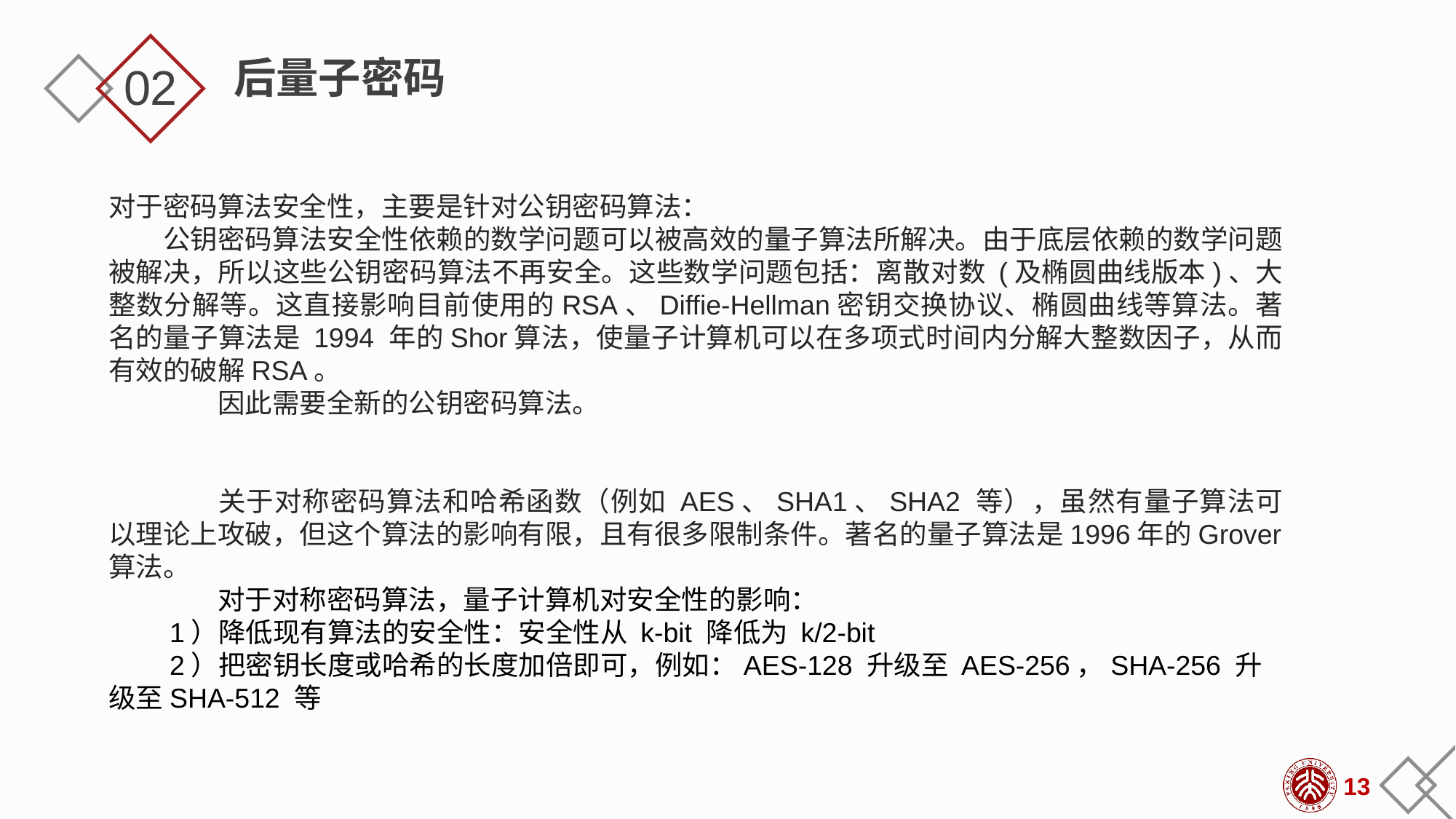

后量子密码
02

对于密码算法安全性，主要是针对公钥密码算法：
　　公钥密码算法安全性依赖的数学问题可以被高效的量子算法所解决。由于底层依赖的数学问题被解决，所以这些公钥密码算法不再安全。这些数学问题包括：离散对数 (及椭圆曲线版本)、大整数分解等。这直接影响目前使用的RSA、Diffie-Hellman密钥交换协议、椭圆曲线等算法。著名的量子算法是 1994 年的Shor算法，使量子计算机可以在多项式时间内分解大整数因子，从而有效的破解RSA。
	因此需要全新的公钥密码算法。

	关于对称密码算法和哈希函数（例如 AES、SHA1、SHA2 等），虽然有量子算法可以理论上攻破，但这个算法的影响有限，且有很多限制条件。著名的量子算法是1996年的Grover算法。
	对于对称密码算法，量子计算机对安全性的影响：
　　1）降低现有算法的安全性：安全性从 k-bit 降低为 k/2-bit
　　2）把密钥长度或哈希的长度加倍即可，例如：AES-128 升级至 AES-256，SHA-256 升级至SHA-512 等

13